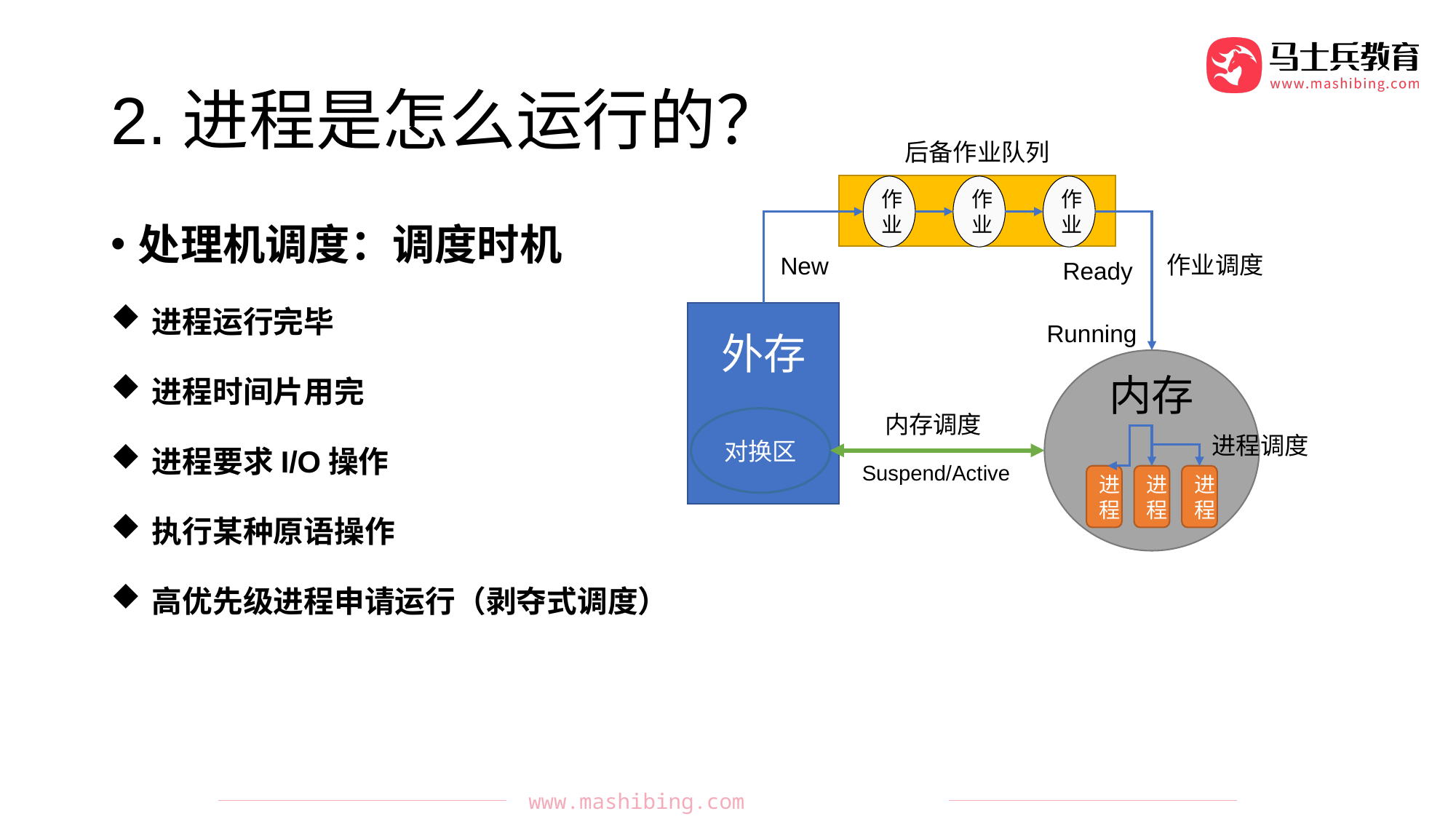

# 2.进程是怎么运行的？
后备作业队列

作业
作业
作业
作业调度
New
Ready
外存

对换区
Running

内存
进程
进程
进程
内存调度
进程调度
Suspend/Active
处理机调度：调度时机
进程运行完毕
进程时间片用完
进程要求I/O操作
执行某种原语操作
高优先级进程申请运行（剥夺式调度）